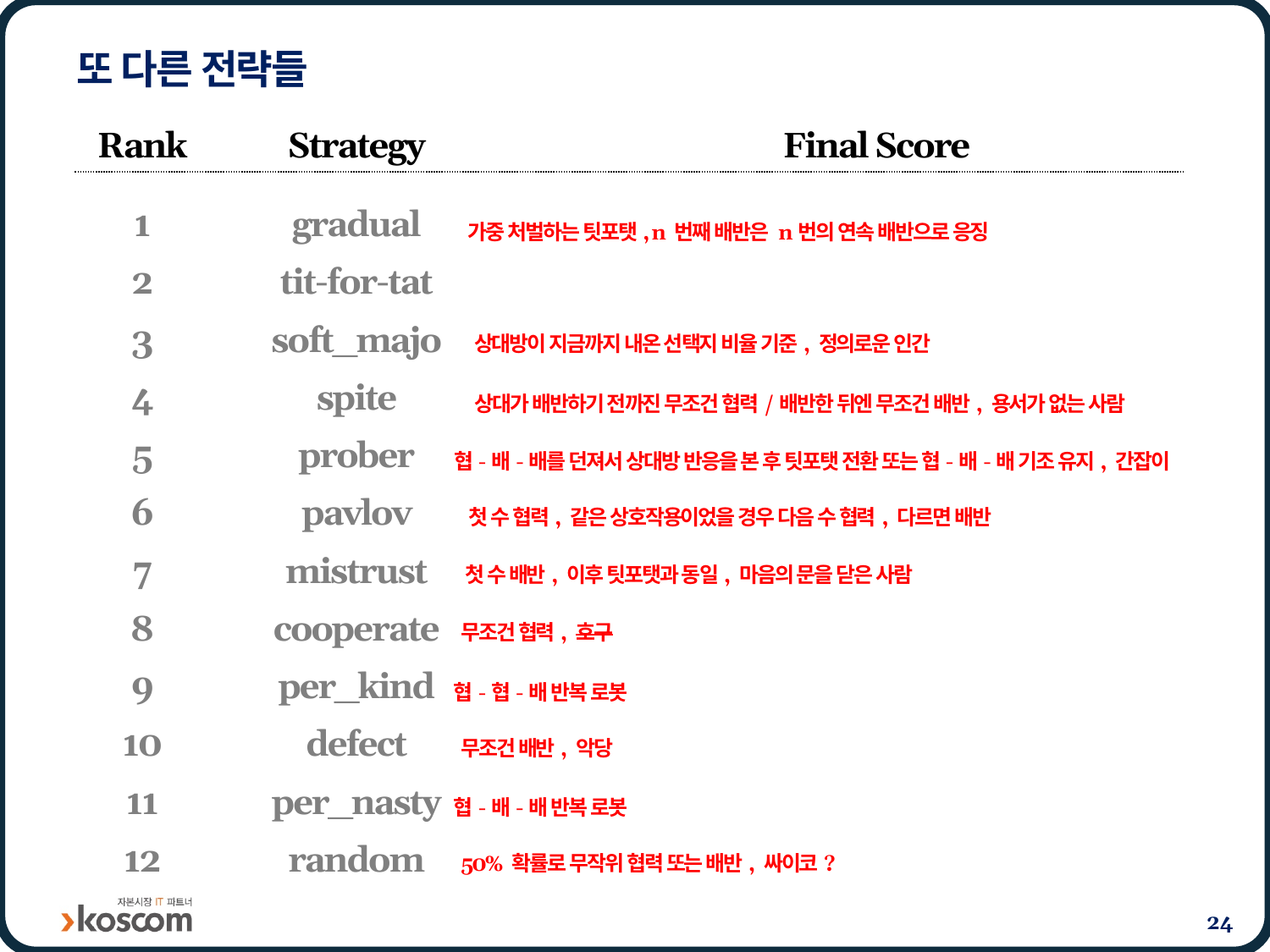

# 또 다른 전략들
Rank
Strategy
Final Score
1
gradual
33,416

가중 처벌하는 팃포탯, n 번째 배반은 n번의 연속 배반으로 응징
2
tit-for-tat
31,411
3
soft_majo
31,210
상대방이 지금까지 내온 선택지 비율 기준, 정의로운 인간
4
spite
30,013
상대가 배반하기 전까진 무조건 협력/배반한 뒤엔 무조건 배반, 용서가 없는 사람
5
prober
29,177
협-배-배를 던져서 상대방 반응을 본 후 팃포탯 전환 또는 협-배-배 기조 유지, 간잡이
6
pavlov
28,910
첫 수 협력, 같은 상호작용이었을 경우 다음 수 협력, 다르면 배반
7
mistrust
25,921
첫 수 배반, 이후 팃포탯과 동일, 마음의 문을 닫은 사람
8
cooperate
25,484
무조건 협력, 호구
9
per_kind
24,796
협-협-배 반복 로봇
10
defect
24,363
무조건 배반, 악당
11
per_nasty
23,835
협-배-배 반복 로봇
12
random
22,965
50% 확률로 무작위 협력 또는 배반, 싸이코?
24